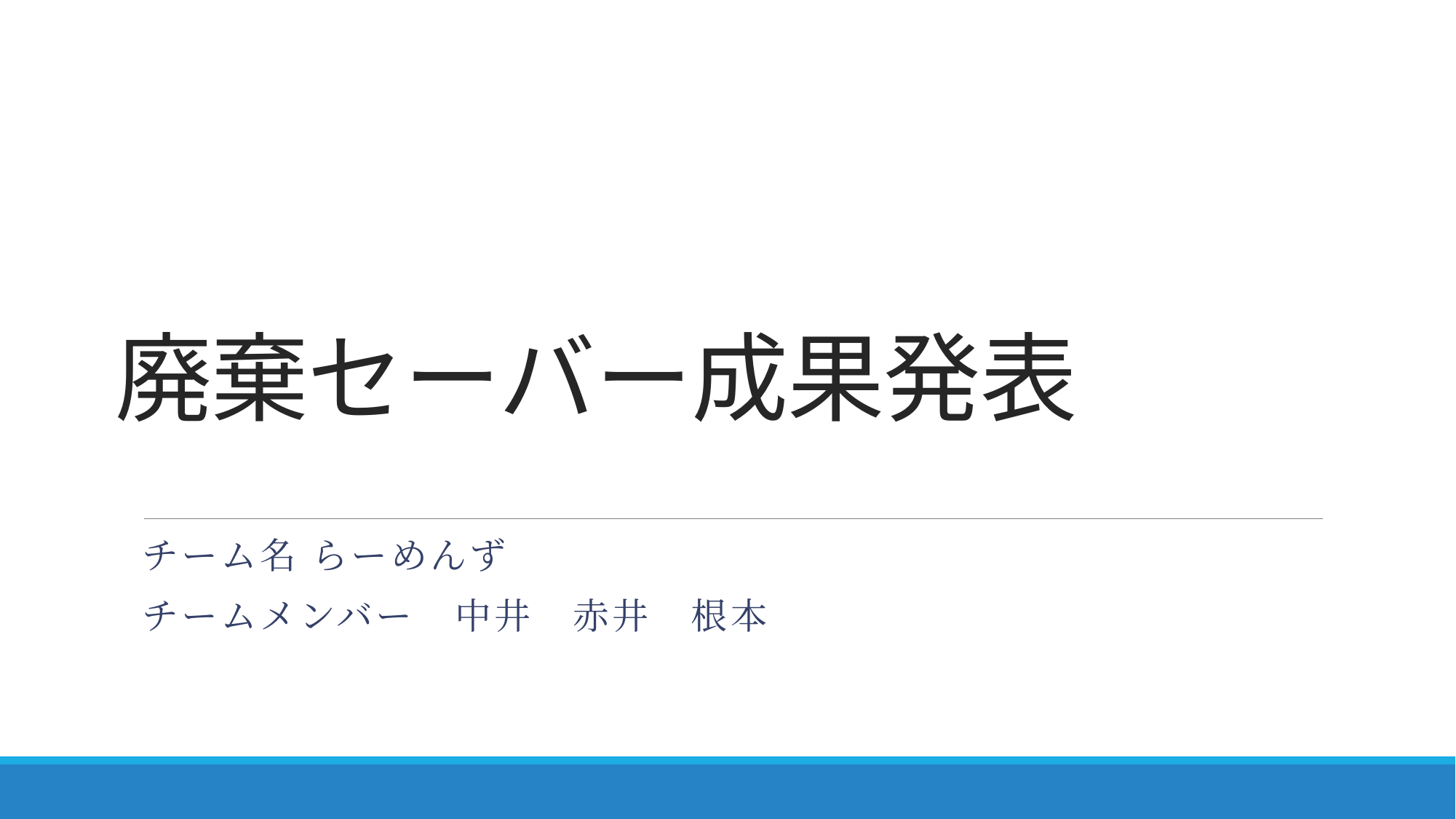

# 廃棄セーバー成果発表
チーム名 らーめんず
チームメンバー　中井　赤井　根本